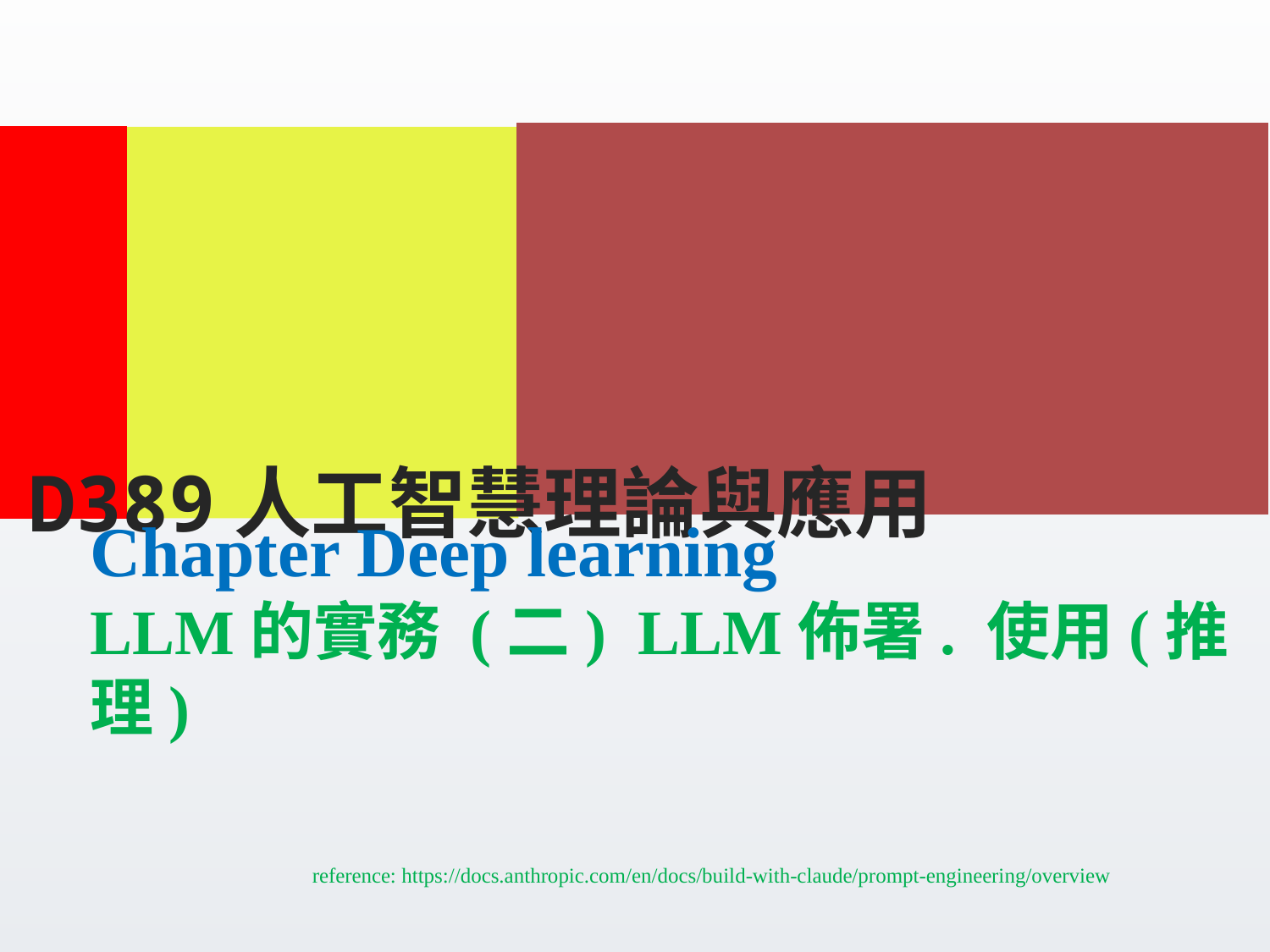

D389人工智慧理論與應用
# Chapter Deep learning LLM的實務 (二)  LLM佈署. 使用(推理) reference: https://docs.anthropic.com/en/docs/build-with-claude/prompt-engineering/overview